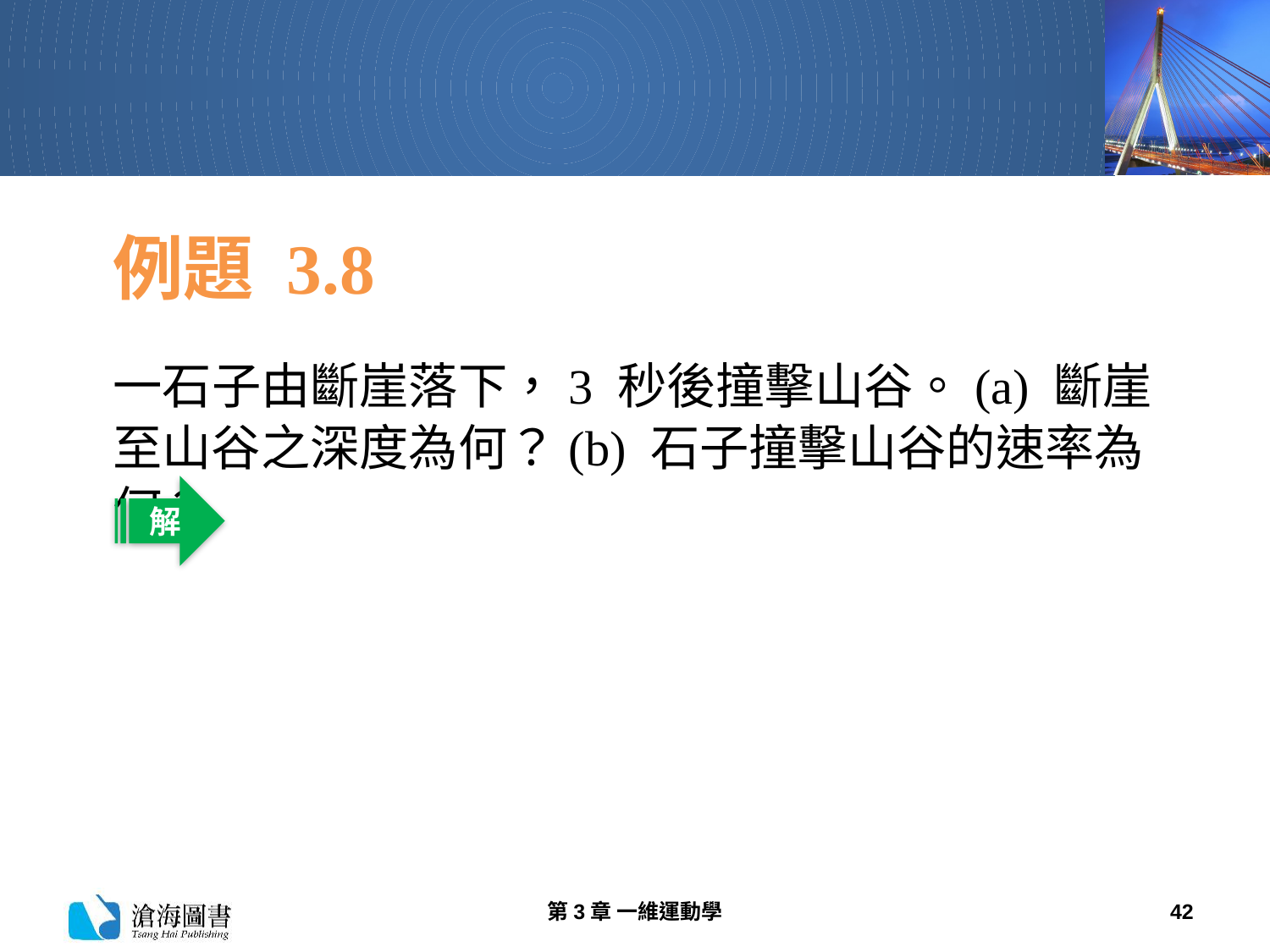

# 例題 3.8
一石子由斷崖落下，3 秒後撞擊山谷。(a) 斷崖至山谷之深度為何？(b) 石子撞擊山谷的速率為何？
解
第3章 一維運動學
42